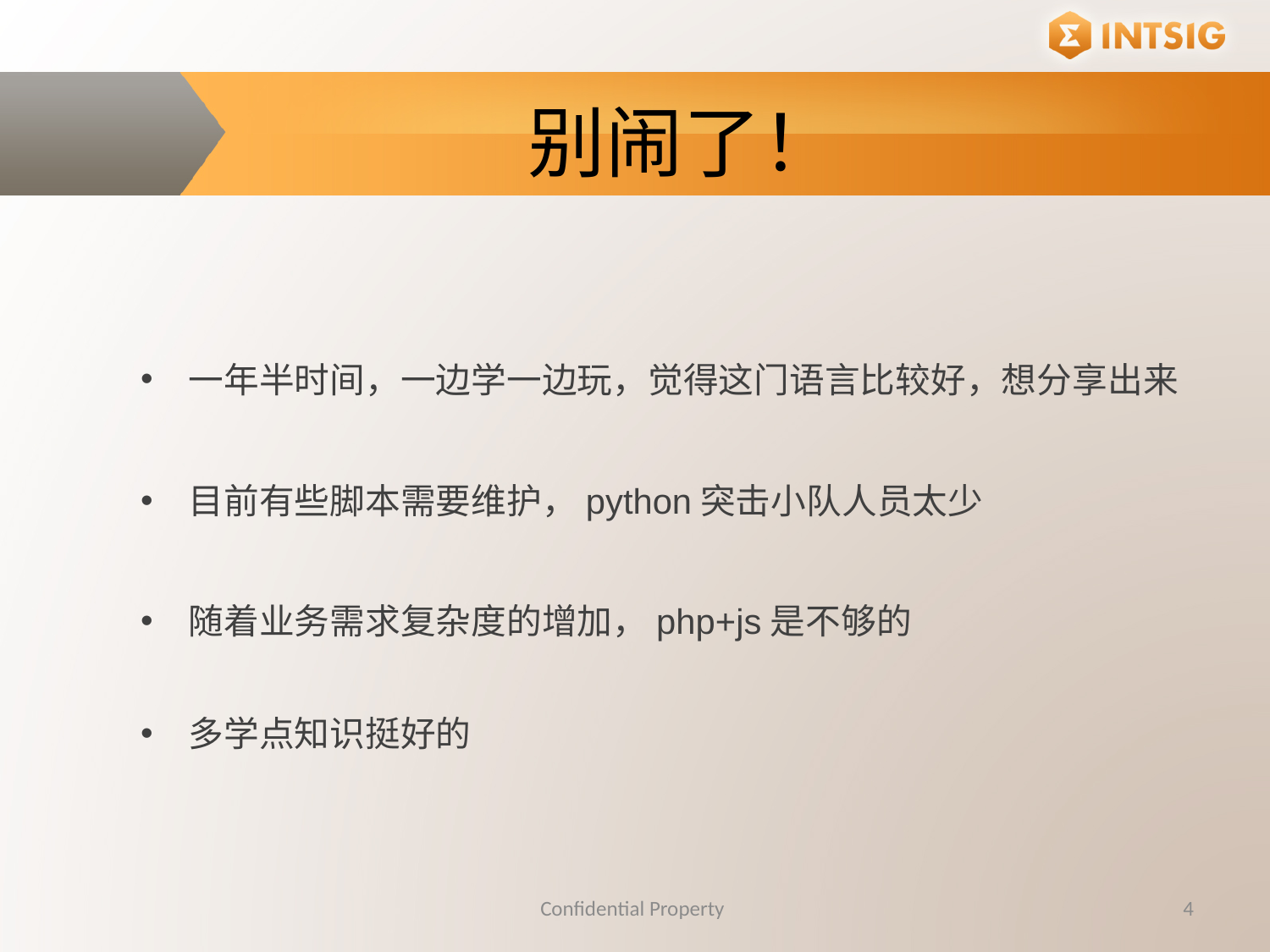

别闹了！
一年半时间，一边学一边玩，觉得这门语言比较好，想分享出来
目前有些脚本需要维护，python突击小队人员太少
随着业务需求复杂度的增加，php+js是不够的
多学点知识挺好的
Confidential Property
4